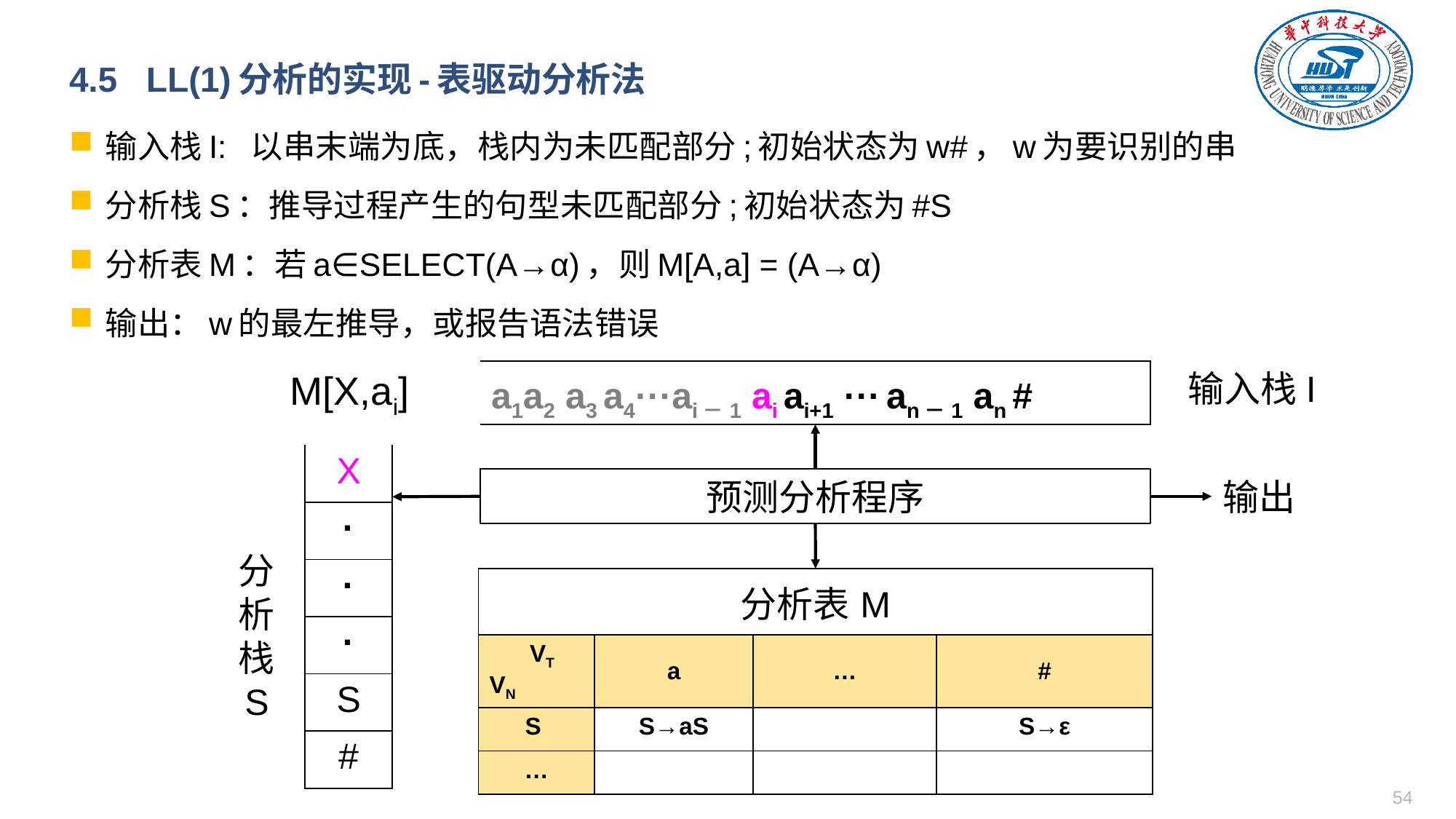

# 4.5   LL(1)分析的实现-表驱动分析法
输入栈I:  以串末端为底，栈内为未匹配部分;初始状态为w#，w为要识别的串
分析栈S：推导过程产生的句型未匹配部分;初始状态为#S
分析表M：若a∈SELECT(A→α)，则M[A,a] = (A→α)
输出：w的最左推导，或报告语法错误
M[X,ai]
| a1a2 a3 a4···ai－1 ai ai+1 ··· an－1 an # |
| --- |
输入栈I
| X |
| --- |
| · |
| · |
| · |
| S |
| # |
预测分析程序
输出
分
析
栈
S
| 分析表M |  |  |  |
| --- | --- | --- | --- |
| VT VN | a | … | # |
| S | S→aS |  | S→ε |
| … |  |  |  |
54